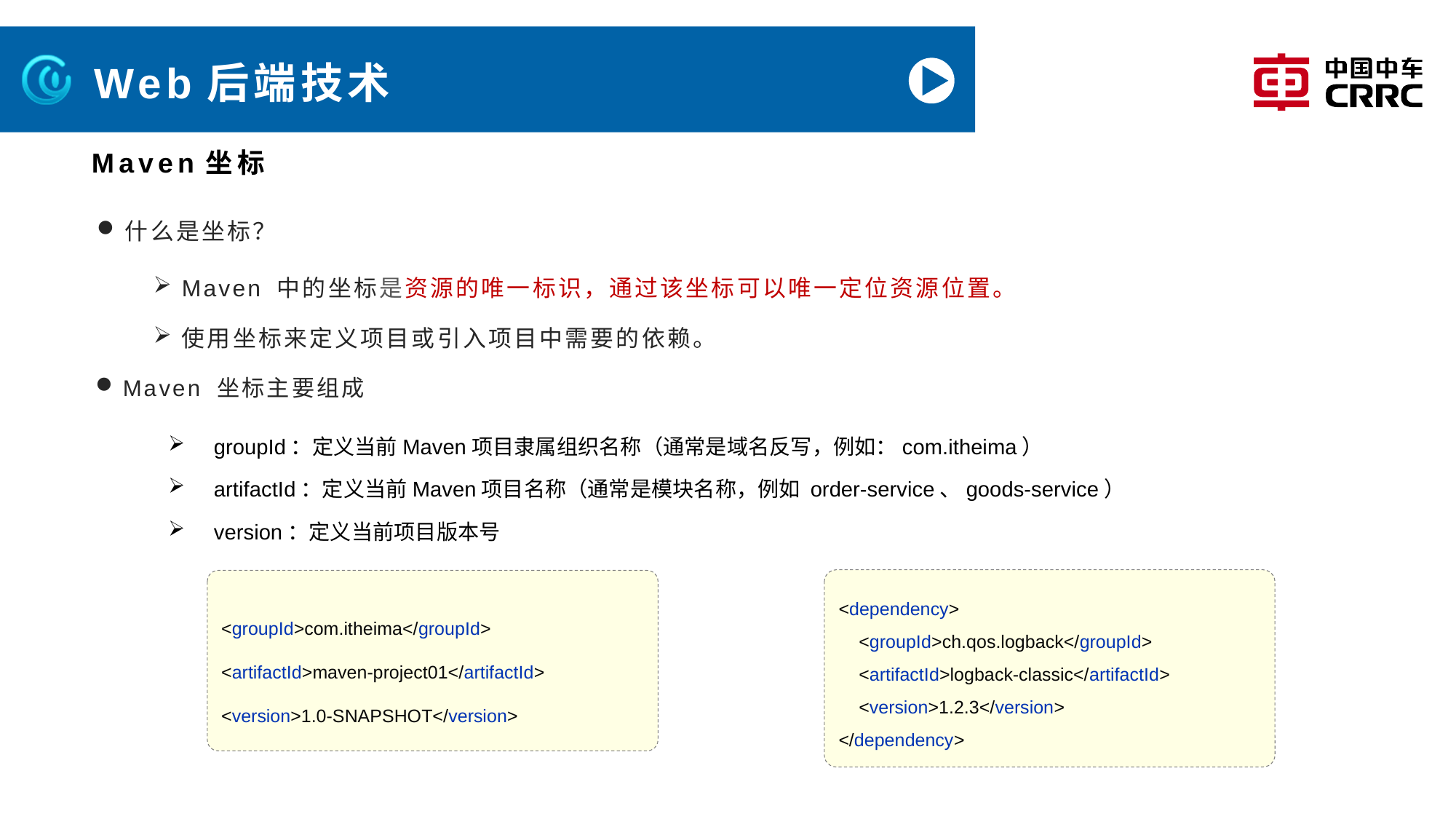

# Web后端技术

Maven坐标
什么是坐标？
Maven 中的坐标是资源的唯一标识，通过该坐标可以唯一定位资源位置。
使用坐标来定义项目或引入项目中需要的依赖。

Maven 坐标主要组成
groupId：定义当前Maven项目隶属组织名称（通常是域名反写，例如：com.itheima）
artifactId：定义当前Maven项目名称（通常是模块名称，例如 order-service、goods-service）
version：定义当前项目版本号
<dependency>
    <groupId>ch.qos.logback</groupId>
    <artifactId>logback-classic</artifactId>
    <version>1.2.3</version>
</dependency>
<groupId>com.itheima</groupId>
<artifactId>maven-project01</artifactId>
<version>1.0-SNAPSHOT</version>
45